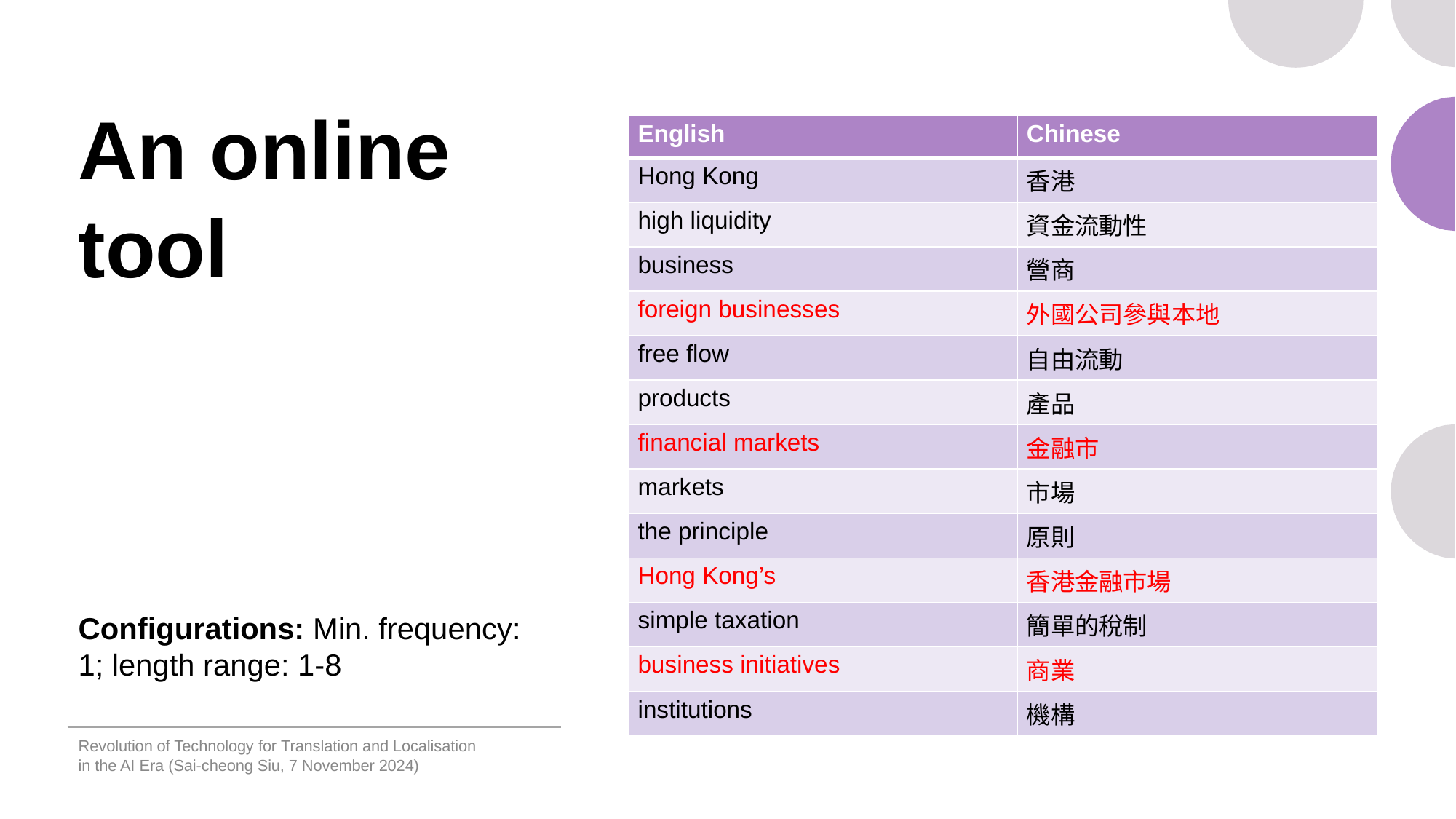

# An online tool
| English | Chinese |
| --- | --- |
| Hong Kong | 香港 |
| high liquidity | 資金流動性 |
| business | 營商 |
| foreign businesses | 外國公司參與本地 |
| free flow | 自由流動 |
| products | 產品 |
| financial markets | 金融市 |
| markets | 市場 |
| the principle | 原則 |
| Hong Kong’s | 香港金融市場 |
| simple taxation | 簡單的稅制 |
| business initiatives | 商業 |
| institutions | 機構 |
Configurations: Min. frequency: 1; length range: 1-8
Revolution of Technology for Translation and Localisation in the AI Era (Sai-cheong Siu, 7 November 2024)